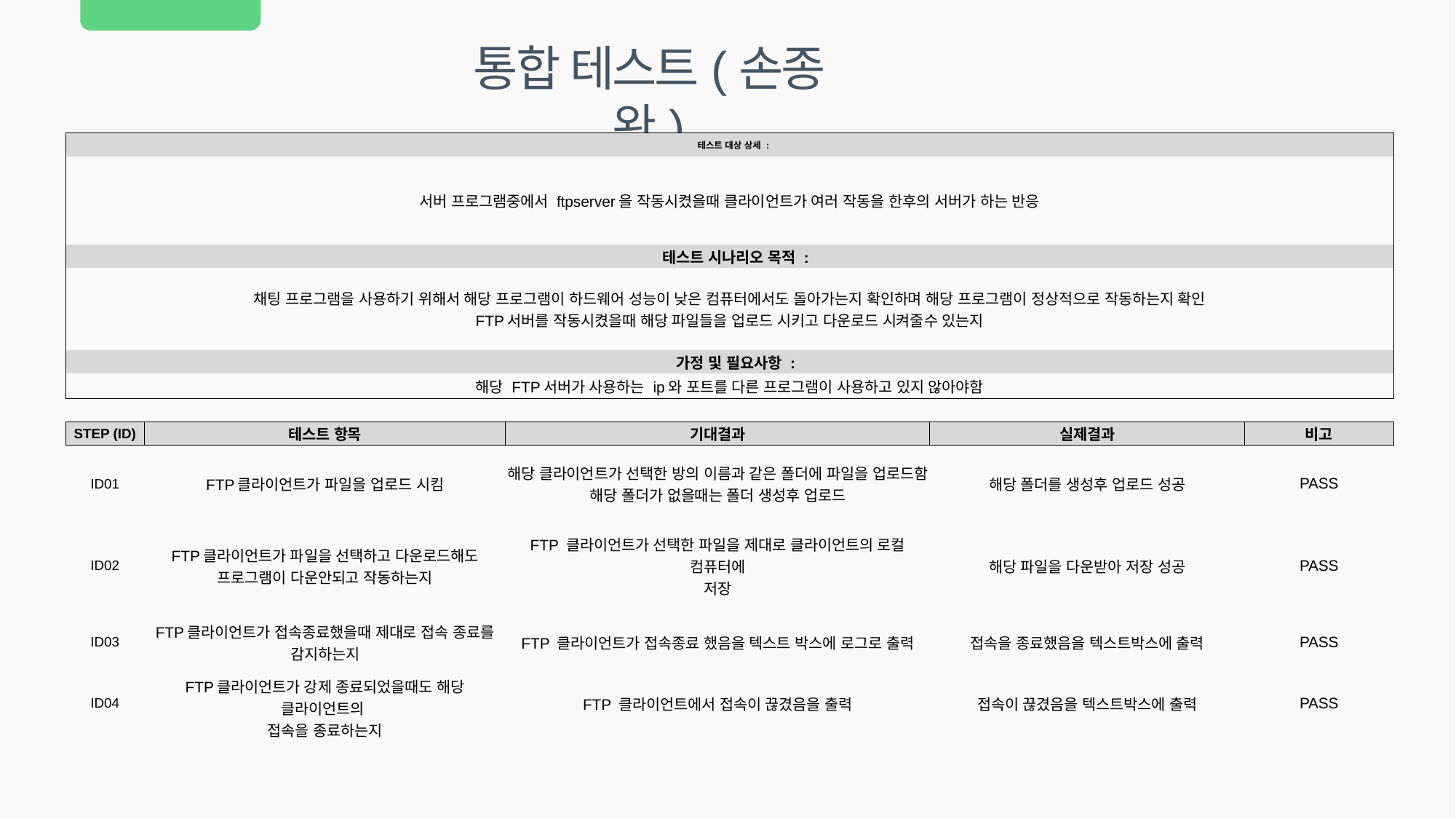

통합 테스트(손종완)
| 테스트 대상 상세 : |  |  |  |  |  |  |  |  |  |  |  |
| --- | --- | --- | --- | --- | --- | --- | --- | --- | --- | --- | --- |
| 서버 프로그램중에서 ftpserver을 작동시켰을때 클라이언트가 여러 작동을 한후의 서버가 하는 반응 |  |  |  |  |  |  |  |  |  |  |  |
| 테스트 시나리오 목적 : |  |  |  |  |  |  |  |  |  |  |  |
| 채팅 프로그램을 사용하기 위해서 해당 프로그램이 하드웨어 성능이 낮은 컴퓨터에서도 돌아가는지 확인하며 해당 프로그램이 정상적으로 작동하는지 확인 FTP서버를 작동시켰을때 해당 파일들을 업로드 시키고 다운로드 시켜줄수 있는지 |  |  |  |  |  |  |  |  |  |  |  |
| 가정 및 필요사항 : |  |  |  |  |  |  |  |  |  |  |  |
| 해당 FTP서버가 사용하는 ip와 포트를 다른 프로그램이 사용하고 있지 않아야함 |  |  |  |  |  |  |  |  |  |  |  |
|  |  |  |  |  |  |  |  |  |  |  |  |
| STEP (ID) | 테스트 항목 |  |  | 기대결과 |  |  | 실제결과 |  |  | 비고 |  |
| ID01 | FTP클라이언트가 파일을 업로드 시킴 |  |  | 해당 클라이언트가 선택한 방의 이름과 같은 폴더에 파일을 업로드함 해당 폴더가 없을때는 폴더 생성후 업로드 |  |  | 해당 폴더를 생성후 업로드 성공 |  |  | PASS |  |
| ID02 | FTP클라이언트가 파일을 선택하고 다운로드해도 프로그램이 다운안되고 작동하는지 |  |  | FTP 클라이언트가 선택한 파일을 제대로 클라이언트의 로컬 컴퓨터에 저장 |  |  | 해당 파일을 다운받아 저장 성공 |  |  | PASS |  |
| ID03 | FTP클라이언트가 접속종료했을때 제대로 접속 종료를 감지하는지 |  |  | FTP 클라이언트가 접속종료 했음을 텍스트 박스에 로그로 출력 |  |  | 접속을 종료했음을 텍스트박스에 출력 |  |  | PASS |  |
| ID04 | FTP클라이언트가 강제 종료되었을때도 해당 클라이언트의 접속을 종료하는지 |  |  | FTP 클라이언트에서 접속이 끊겼음을 출력 |  |  | 접속이 끊겼음을 텍스트박스에 출력 |  |  | PASS |  |